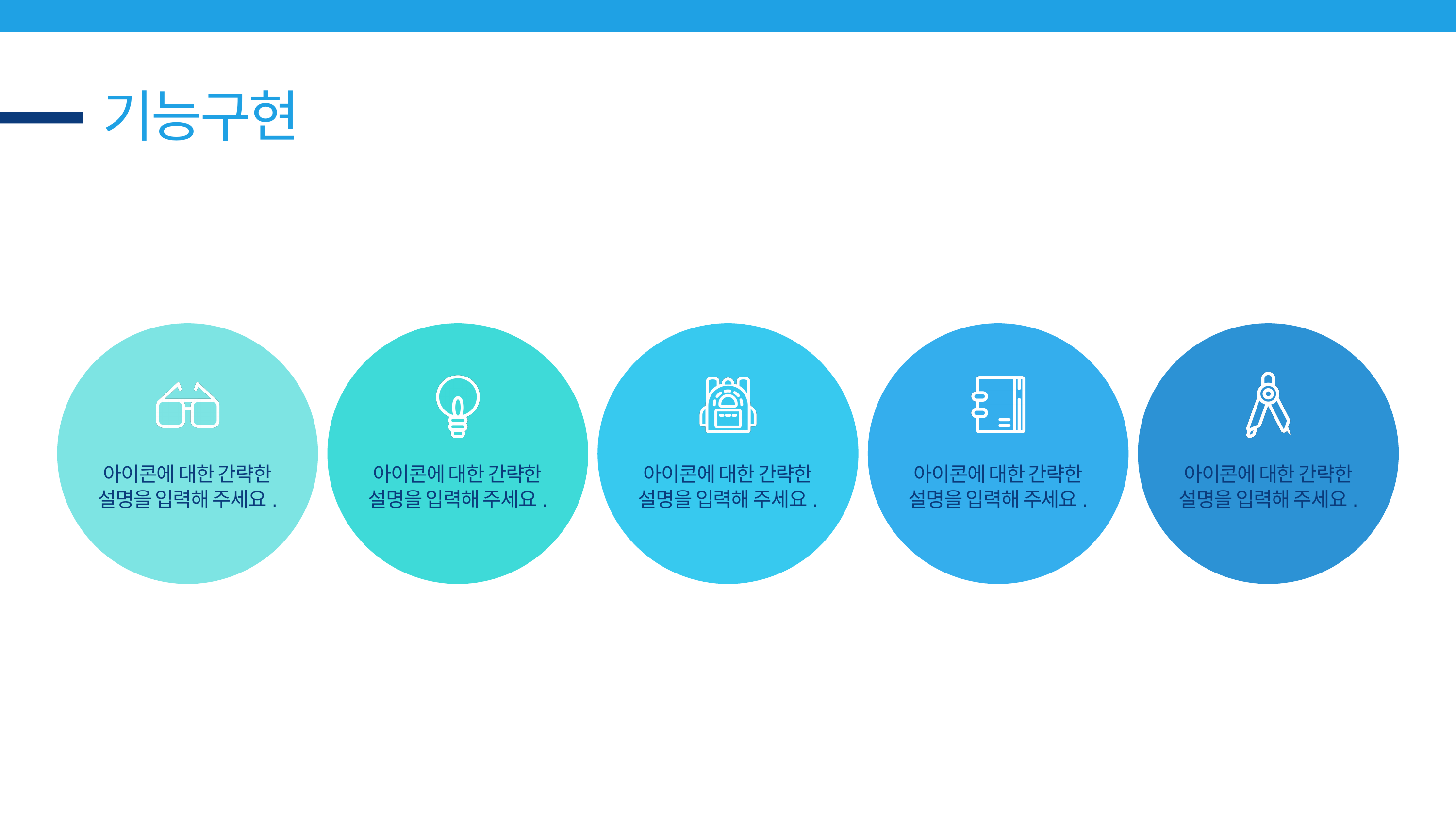

기능구현

아이콘에 대한 간략한
설명을 입력해 주세요.
아이콘에 대한 간략한
설명을 입력해 주세요.
아이콘에 대한 간략한
설명을 입력해 주세요.
아이콘에 대한 간략한
설명을 입력해 주세요.
아이콘에 대한 간략한
설명을 입력해 주세요.